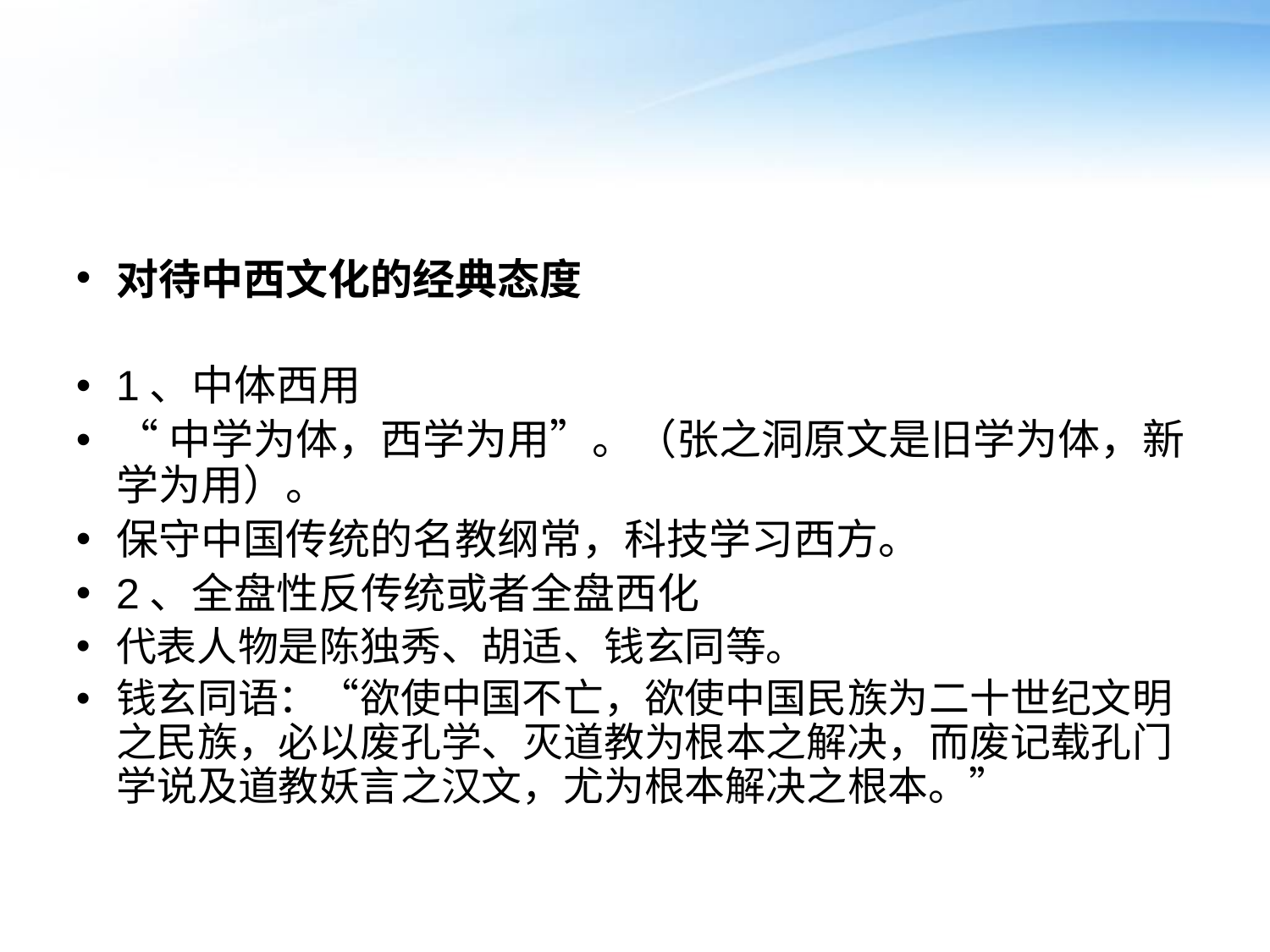

#

对待中西文化的经典态度

1、中体西用
“中学为体，西学为用”。（张之洞原文是旧学为体，新学为用）。
保守中国传统的名教纲常，科技学习西方。
2、全盘性反传统或者全盘西化
代表人物是陈独秀、胡适、钱玄同等。
钱玄同语：“欲使中国不亡，欲使中国民族为二十世纪文明之民族，必以废孔学、灭道教为根本之解决，而废记载孔门学说及道教妖言之汉文，尤为根本解决之根本。”